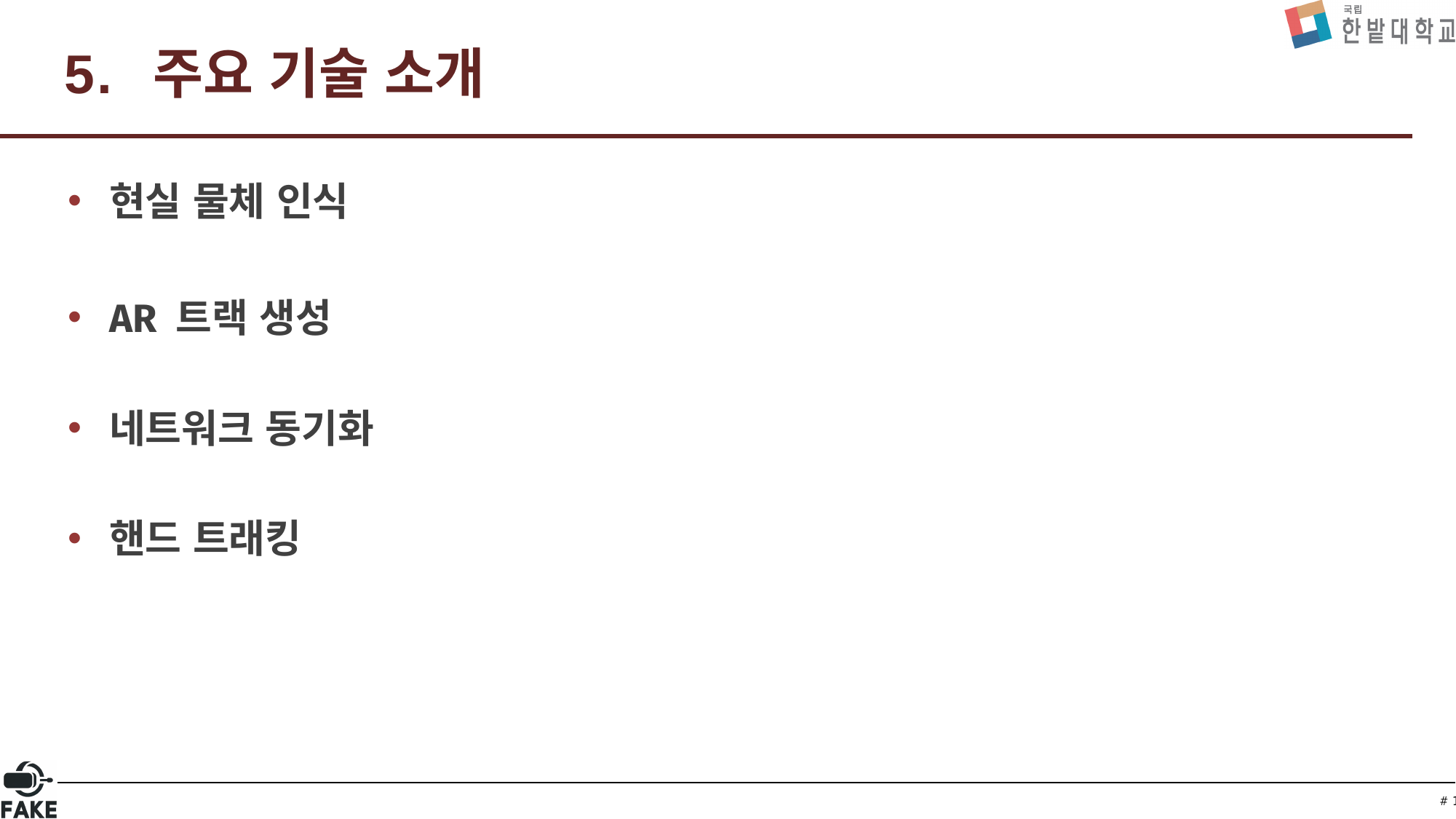

# 주요 기술 소개
현실 물체 인식

AR 트랙 생성

네트워크 동기화

핸드 트래킹